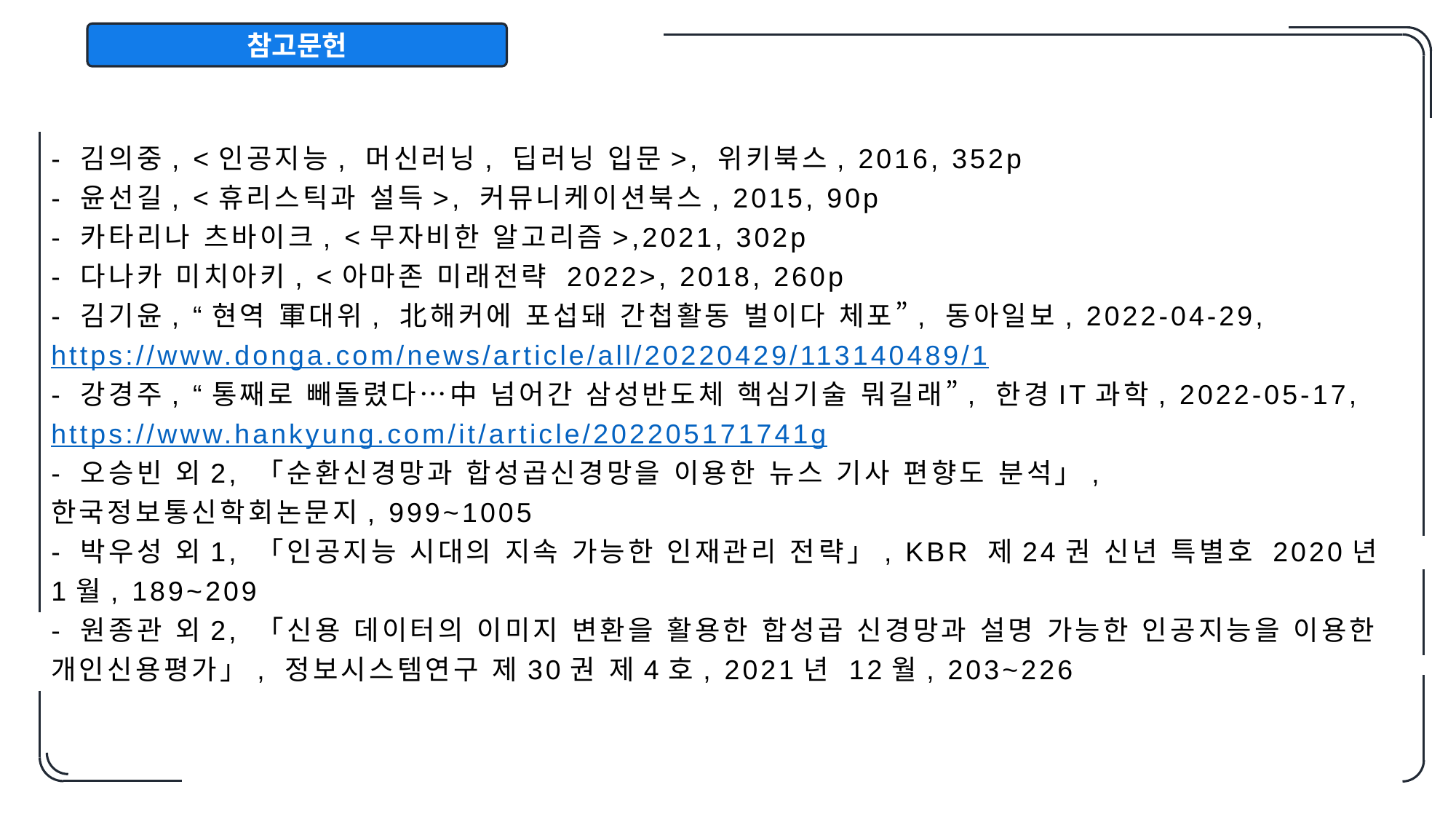

참고문헌

- 김의중, <인공지능, 머신러닝, 딥러닝 입문>, 위키북스, 2016, 352p
- 윤선길, <휴리스틱과 설득>, 커뮤니케이션북스, 2015, 90p
- 카타리나 츠바이크, <무자비한 알고리즘>,2021, 302p
- 다나카 미치아키, <아마존 미래전략 2022>, 2018, 260p
- 김기윤, “현역 軍대위, 北해커에 포섭돼 간첩활동 벌이다 체포”, 동아일보, 2022-04-29, https://www.donga.com/news/article/all/20220429/113140489/1
- 강경주, “통째로 빼돌렸다…中 넘어간 삼성반도체 핵심기술 뭐길래”, 한경IT과학, 2022-05-17, https://www.hankyung.com/it/article/202205171741g
- 오승빈 외2, 「순환신경망과 합성곱신경망을 이용한 뉴스 기사 편향도 분석」, 한국정보통신학회논문지, 999~1005
- 박우성 외1, 「인공지능 시대의 지속 가능한 인재관리 전략」, KBR 제24권 신년 특별호 2020년 1월, 189~209
- 원종관 외2, 「신용 데이터의 이미지 변환을 활용한 합성곱 신경망과 설명 가능한 인공지능을 이용한 개인신용평가」, 정보시스템연구 제30권 제4호, 2021년 12월, 203~226